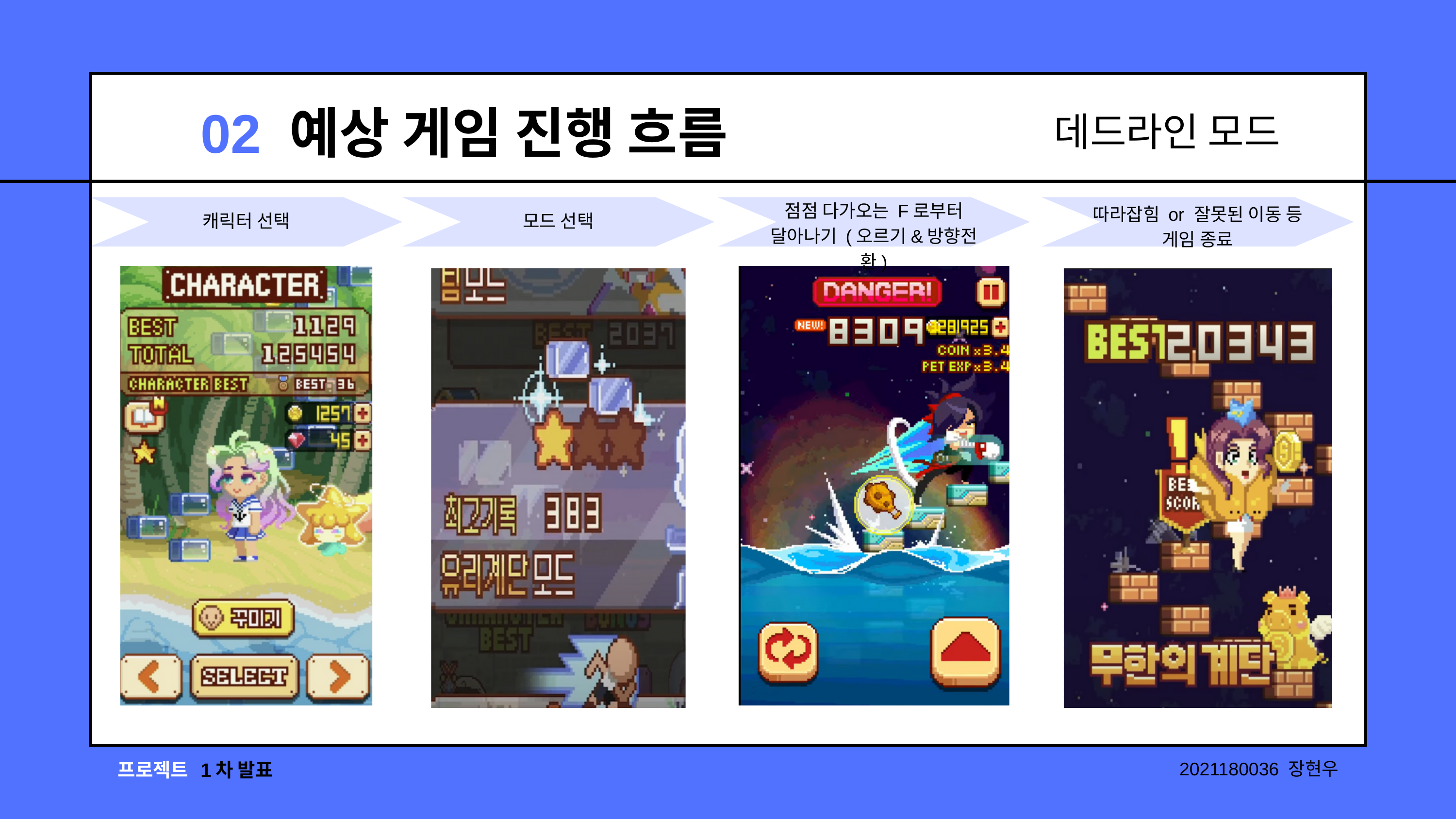

02 예상 게임 진행 흐름
데드라인 모드

점점 다가오는 F로부터
달아나기 (오르기&방향전환)

따라잡힘 or 잘못된 이동 등
게임 종료
캐릭터 선택
모드 선택

프로젝트
1차 발표
2021180036 장현우